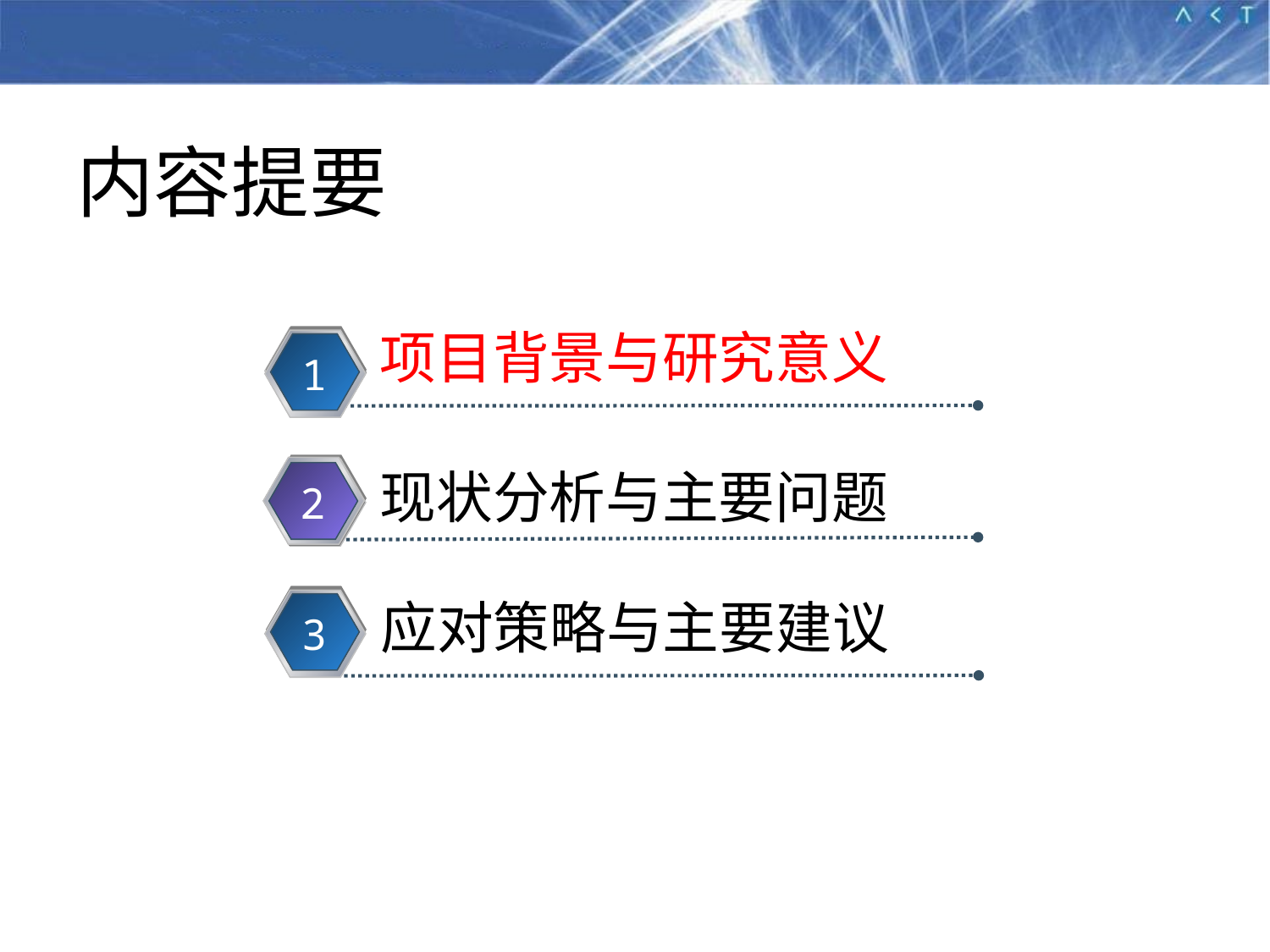

内容提要
项目背景与研究意义

1

1

2
现状分析与主要问题

2

应对策略与主要建议

3